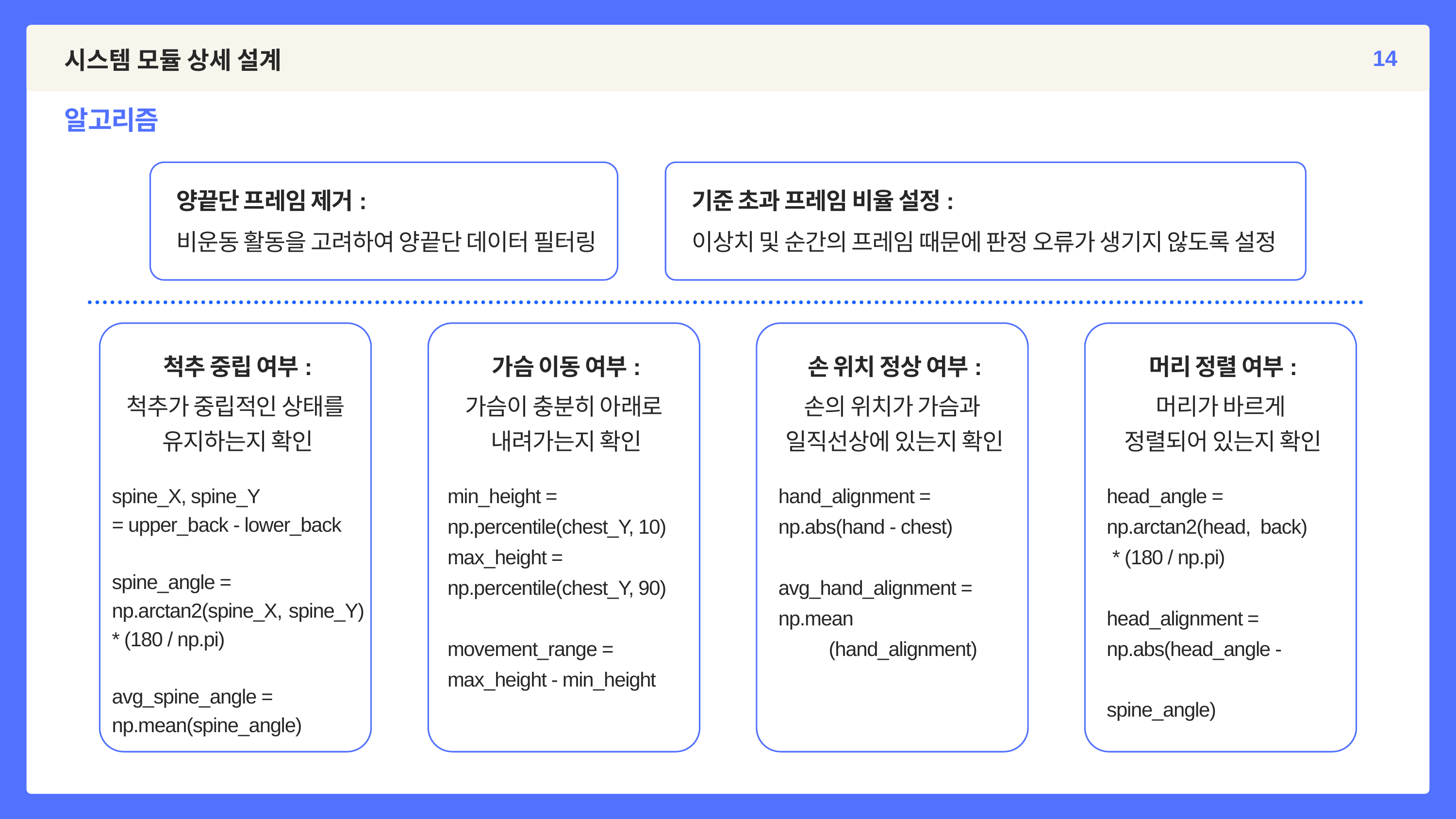

14
시스템 모듈 상세 설계

알고리즘

양끝단 프레임 제거:
기준 초과 프레임 비율 설정:
비운동 활동을 고려하여 양끝단 데이터 필터링
이상치 및 순간의 프레임 때문에 판정 오류가 생기지 않도록 설정

척추 중립 여부:
가슴 이동 여부:
손 위치 정상 여부:
머리 정렬 여부:
척추가 중립적인 상태를
유지하는지 확인
가슴이 충분히 아래로
내려가는지 확인
손의 위치가 가슴과
일직선상에 있는지 확인
머리가 바르게
정렬되어 있는지 확인
min_height =
np.percentile(chest_Y, 10)
max_height =
np.percentile(chest_Y, 90)

movement_range =
max_height - min_height
hand_alignment =
np.abs(hand - chest)

avg_hand_alignment =
np.mean
          (hand_alignment)
head_angle =
np.arctan2(head,  back)
 * (180 / np.pi)

head_alignment =
np.abs(head_angle -
                         spine_angle)
spine_X, spine_Y
= upper_back - lower_back

spine_angle =
np.arctan2(spine_X, spine_Y) * (180 / np.pi)

avg_spine_angle =
np.mean(spine_angle)